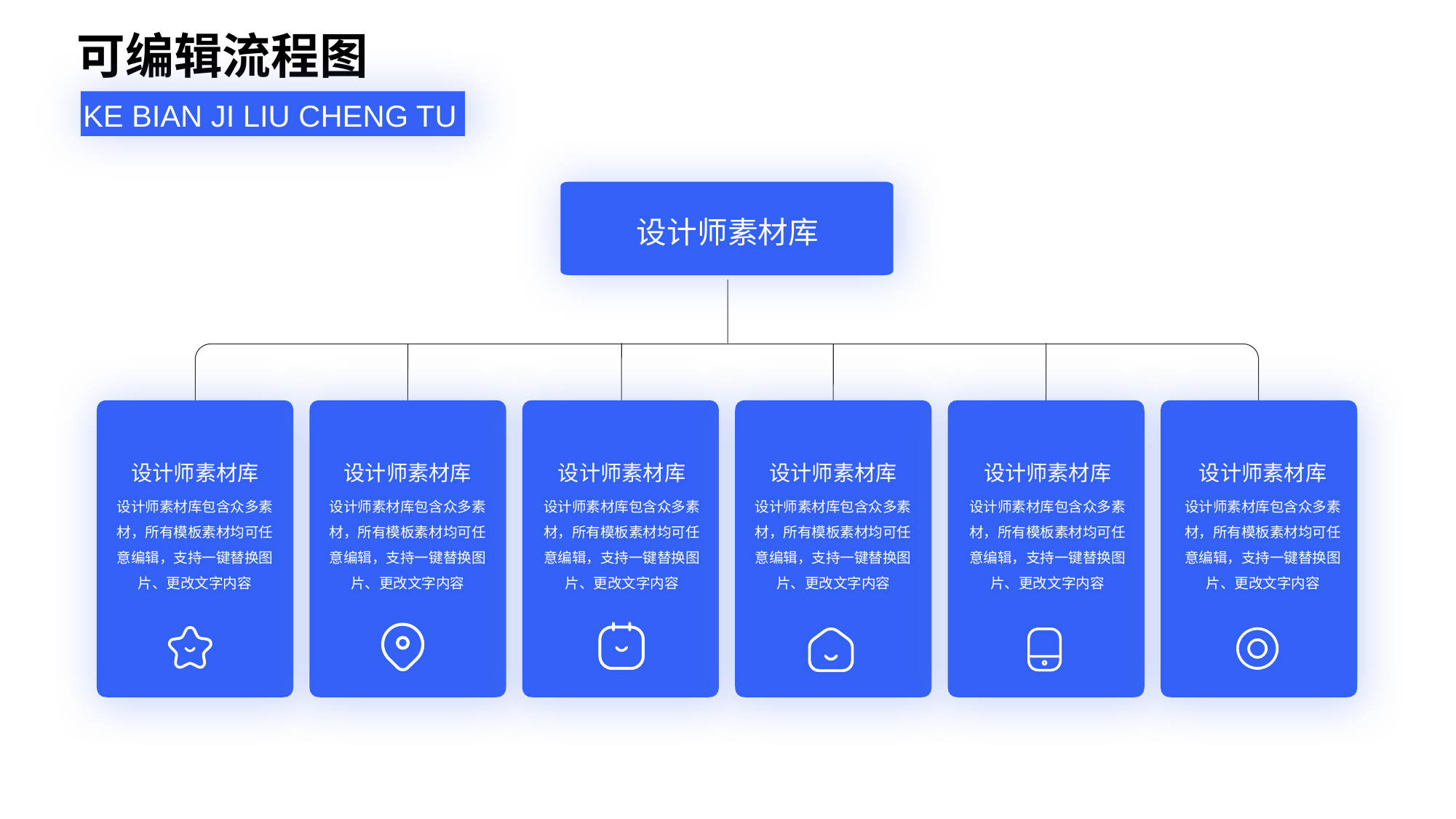

可编辑流程图
KE BIAN JI LIU CHENG TU

设计师素材库

设计师素材库
设计师素材库
设计师素材库
设计师素材库
设计师素材库
设计师素材库
设计师素材库包含众多素材，所有模板素材均可任意编辑，支持一键替换图片、更改文字内容
设计师素材库包含众多素材，所有模板素材均可任意编辑，支持一键替换图片、更改文字内容
设计师素材库包含众多素材，所有模板素材均可任意编辑，支持一键替换图片、更改文字内容
设计师素材库包含众多素材，所有模板素材均可任意编辑，支持一键替换图片、更改文字内容
设计师素材库包含众多素材，所有模板素材均可任意编辑，支持一键替换图片、更改文字内容
设计师素材库包含众多素材，所有模板素材均可任意编辑，支持一键替换图片、更改文字内容